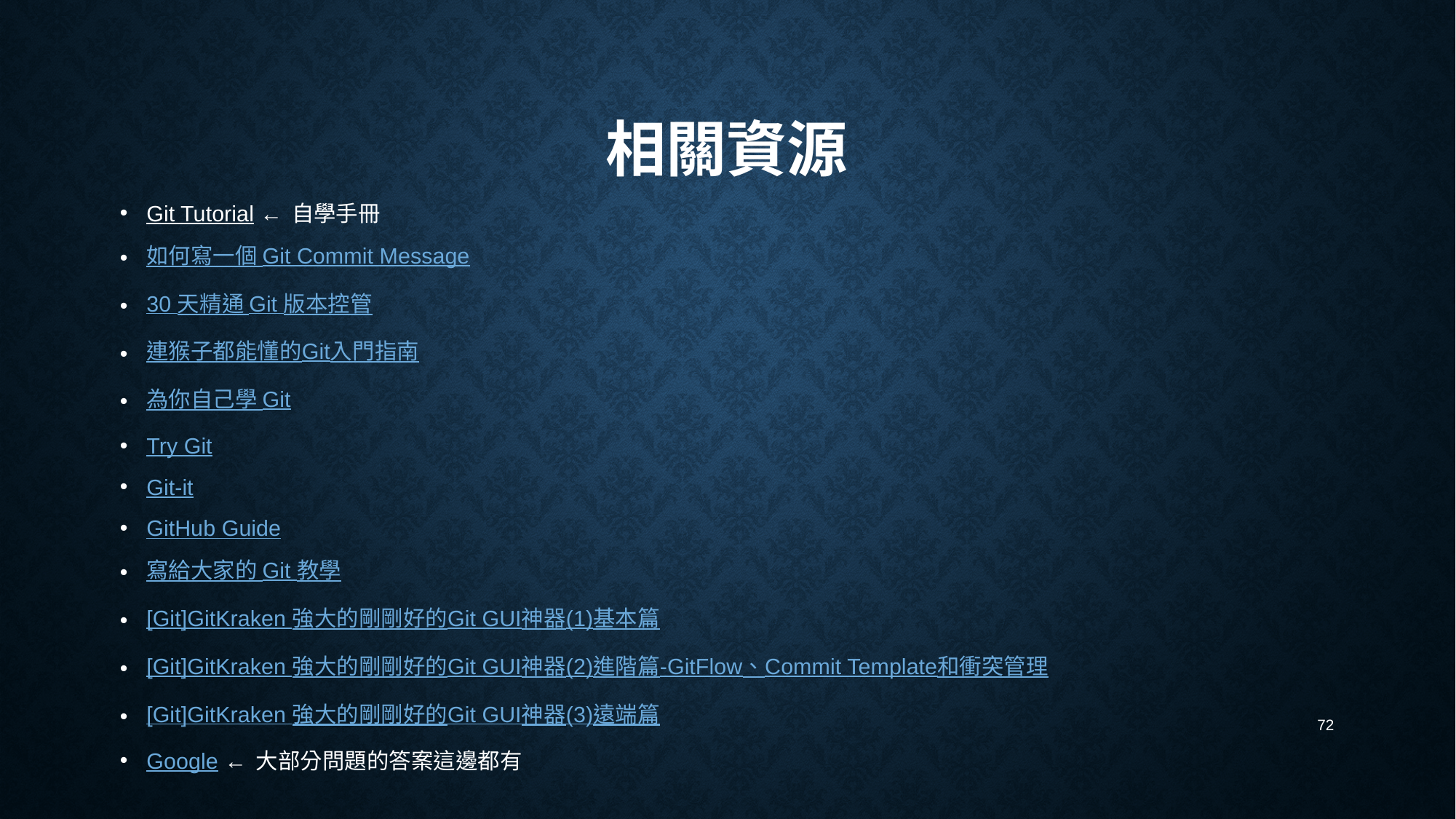

# 相關資源
Git Tutorial ← 自學手冊
如何寫一個 Git Commit Message
30 天精通 Git 版本控管
連猴子都能懂的Git入門指南
為你自己學 Git
Try Git
Git-it
GitHub Guide
寫給大家的 Git 教學
[Git]GitKraken 強大的剛剛好的Git GUI神器(1)基本篇
[Git]GitKraken 強大的剛剛好的Git GUI神器(2)進階篇-GitFlow、Commit Template和衝突管理
[Git]GitKraken 強大的剛剛好的Git GUI神器(3)遠端篇
Google ← 大部分問題的答案這邊都有

72